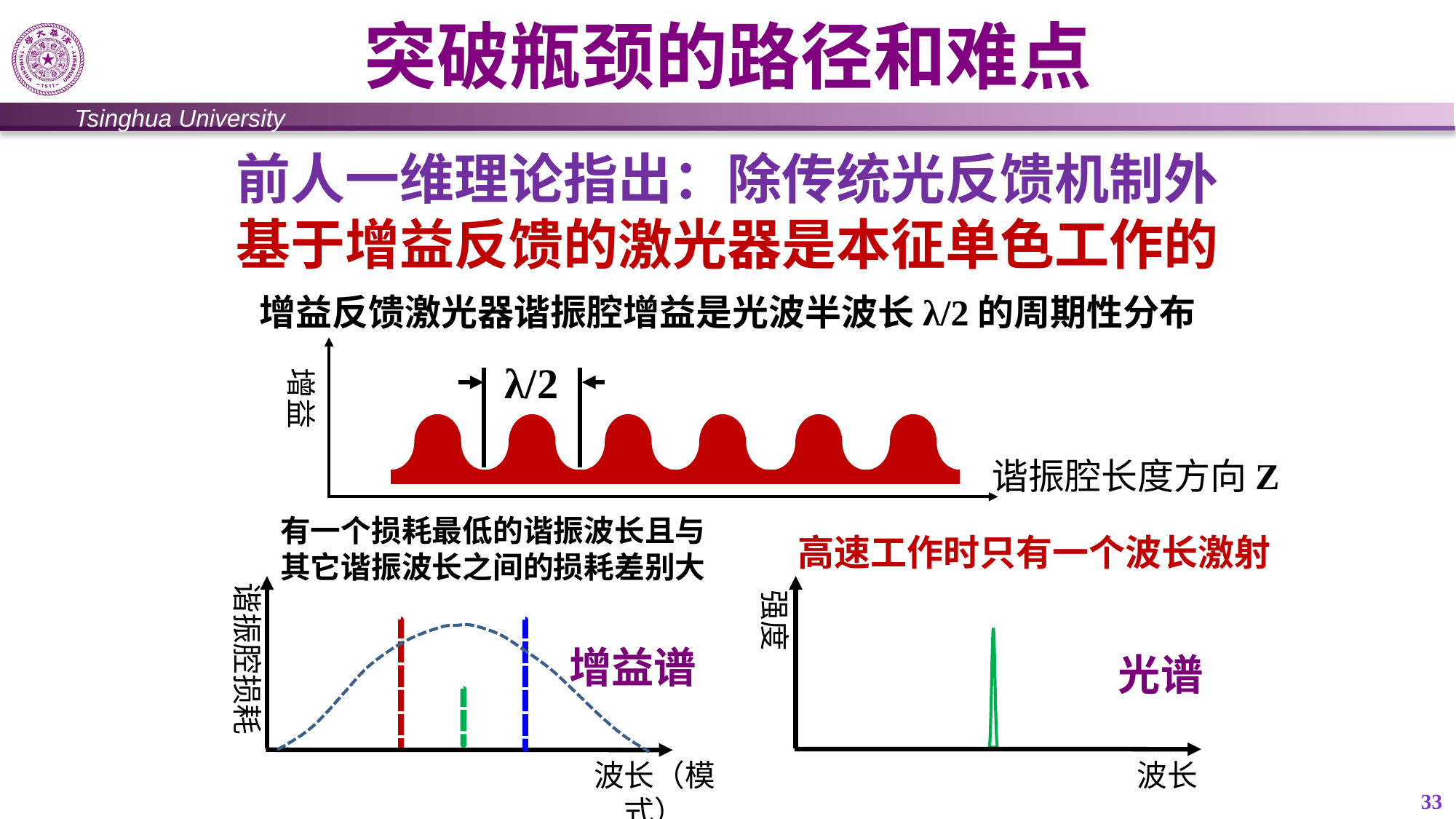

# 突破瓶颈的路径和难点
前人一维理论指出：除传统光反馈机制外
基于增益反馈的激光器是本征单色工作的
增益反馈激光器谐振腔增益是光波半波长λ/2的周期性分布
λ/2
增益

谐振腔长度方向Z

有一个损耗最低的谐振波长且与其它谐振波长之间的损耗差别大
谐振腔损耗

波长（模式）
高速工作时只有一个波长激射

强度
波长
光谱

增益谱
33